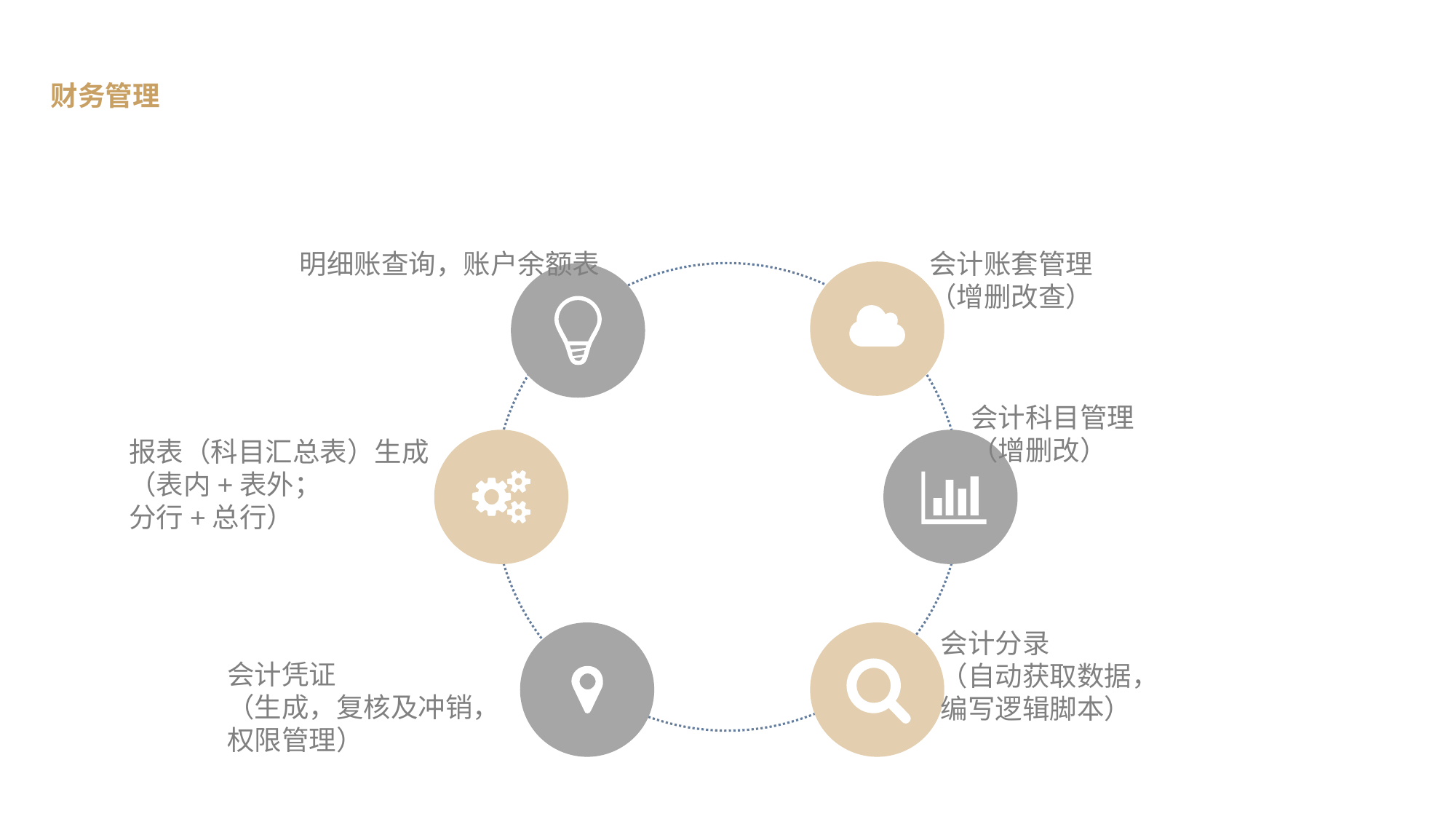

财务管理

明细账查询，账户余额表
会计账套管理
（增删改查）

会计科目管理
（增删改）

报表（科目汇总表）生成
（表内+表外；
分行+总行）

会计分录
（自动获取数据，
编写逻辑脚本）
会计凭证
（生成，复核及冲销，
权限管理）